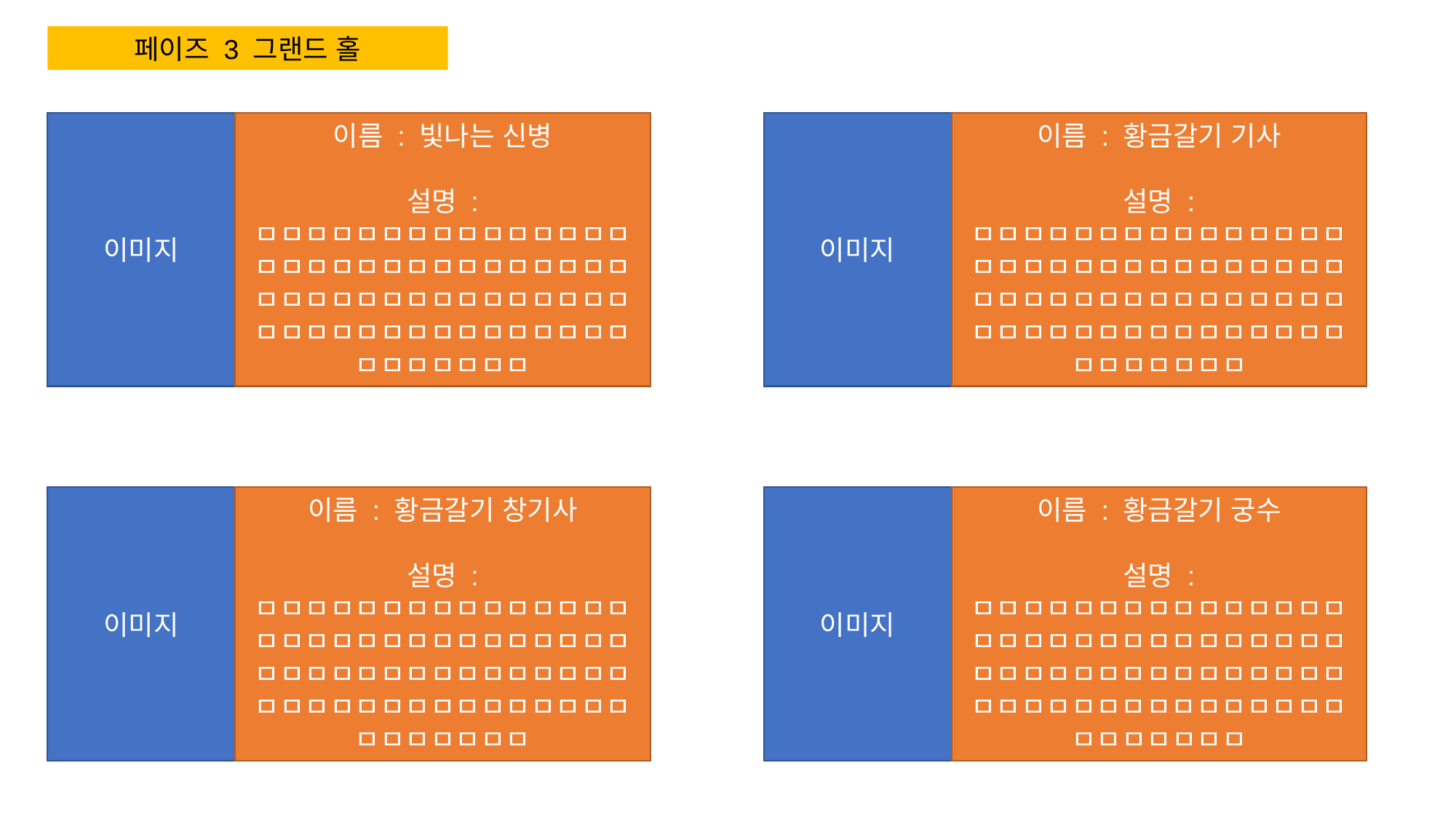

페이즈 3 그랜드 홀
이미지
이름 : 황금갈기 기사

설명 : ㅁㅁㅁㅁㅁㅁㅁㅁㅁㅁㅁㅁㅁㅁㅁㅁㅁㅁㅁㅁㅁㅁㅁㅁㅁㅁㅁㅁㅁㅁㅁㅁㅁㅁㅁㅁㅁㅁㅁㅁㅁㅁㅁㅁㅁㅁㅁㅁㅁㅁㅁㅁㅁㅁㅁㅁㅁㅁㅁㅁㅁㅁㅁㅁㅁㅁㅁ
이미지
이름 : 빛나는 신병

설명 : ㅁㅁㅁㅁㅁㅁㅁㅁㅁㅁㅁㅁㅁㅁㅁㅁㅁㅁㅁㅁㅁㅁㅁㅁㅁㅁㅁㅁㅁㅁㅁㅁㅁㅁㅁㅁㅁㅁㅁㅁㅁㅁㅁㅁㅁㅁㅁㅁㅁㅁㅁㅁㅁㅁㅁㅁㅁㅁㅁㅁㅁㅁㅁㅁㅁㅁㅁ
이미지
이름 : 황금갈기 궁수

설명 : ㅁㅁㅁㅁㅁㅁㅁㅁㅁㅁㅁㅁㅁㅁㅁㅁㅁㅁㅁㅁㅁㅁㅁㅁㅁㅁㅁㅁㅁㅁㅁㅁㅁㅁㅁㅁㅁㅁㅁㅁㅁㅁㅁㅁㅁㅁㅁㅁㅁㅁㅁㅁㅁㅁㅁㅁㅁㅁㅁㅁㅁㅁㅁㅁㅁㅁㅁ
이미지
이름 : 황금갈기 창기사

설명 : ㅁㅁㅁㅁㅁㅁㅁㅁㅁㅁㅁㅁㅁㅁㅁㅁㅁㅁㅁㅁㅁㅁㅁㅁㅁㅁㅁㅁㅁㅁㅁㅁㅁㅁㅁㅁㅁㅁㅁㅁㅁㅁㅁㅁㅁㅁㅁㅁㅁㅁㅁㅁㅁㅁㅁㅁㅁㅁㅁㅁㅁㅁㅁㅁㅁㅁㅁ